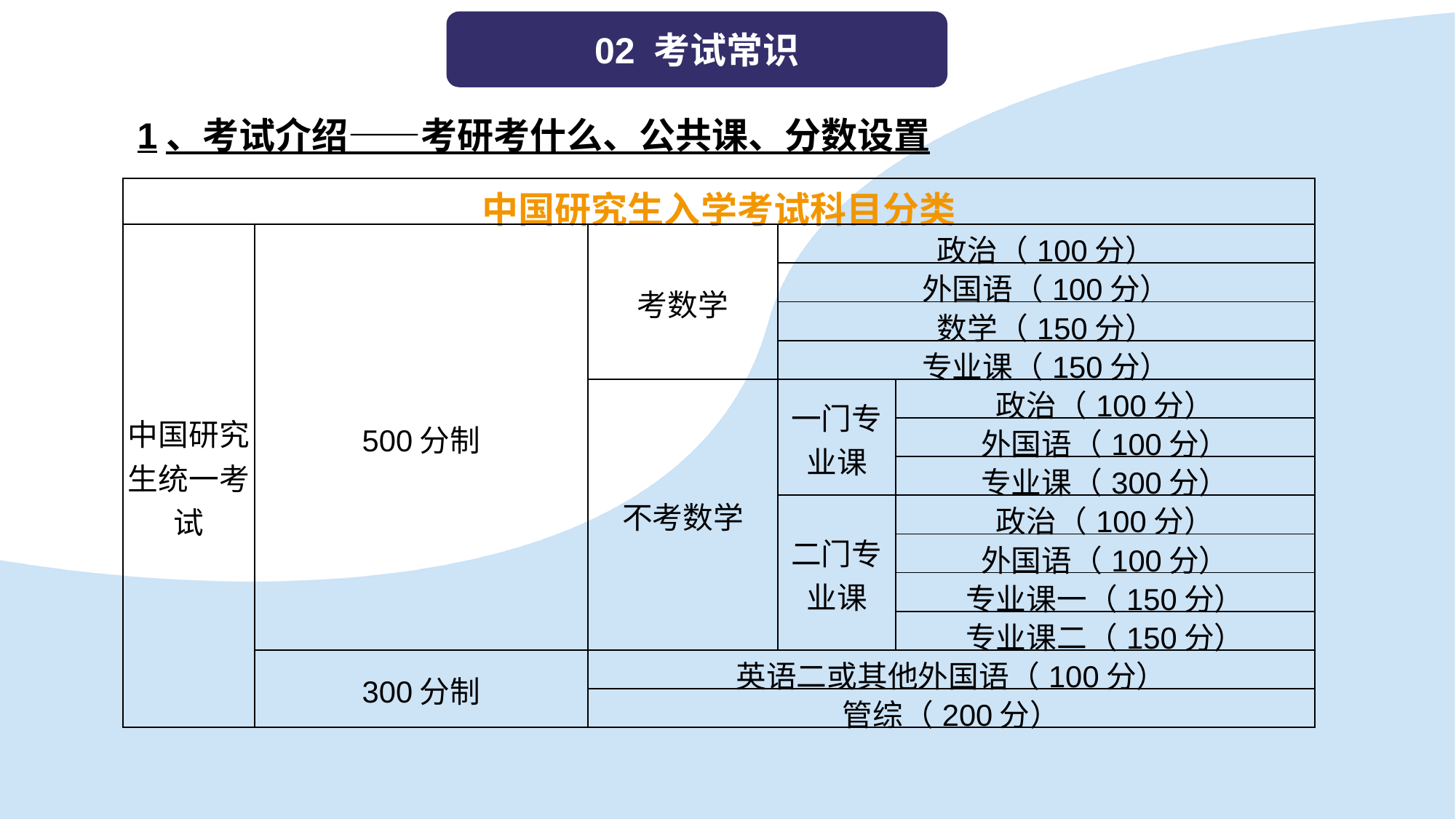

02 考试常识
1、考试介绍——考研考什么、公共课、分数设置
| 中国研究生入学考试科目分类 |  |  |  |  |
| --- | --- | --- | --- | --- |
| 中国研究生统一考试 | 500分制 | 考数学 | 政治（100分） |  |
|  |  |  | 外国语（100分） |  |
|  |  |  | 数学（150分） |  |
|  |  |  | 专业课（150分） |  |
|  |  | 不考数学 | 一门专业课 | 政治（100分） |
|  |  |  |  | 外国语（100分） |
|  |  |  |  | 专业课（300分） |
|  |  |  | 二门专业课 | 政治（100分） |
|  |  |  |  | 外国语（100分） |
|  |  |  |  | 专业课一（150分） |
|  |  |  |  | 专业课二（150分） |
|  | 300分制 | 英语二或其他外国语（100分） |  |  |
|  |  | 管综（200分） |  |  |